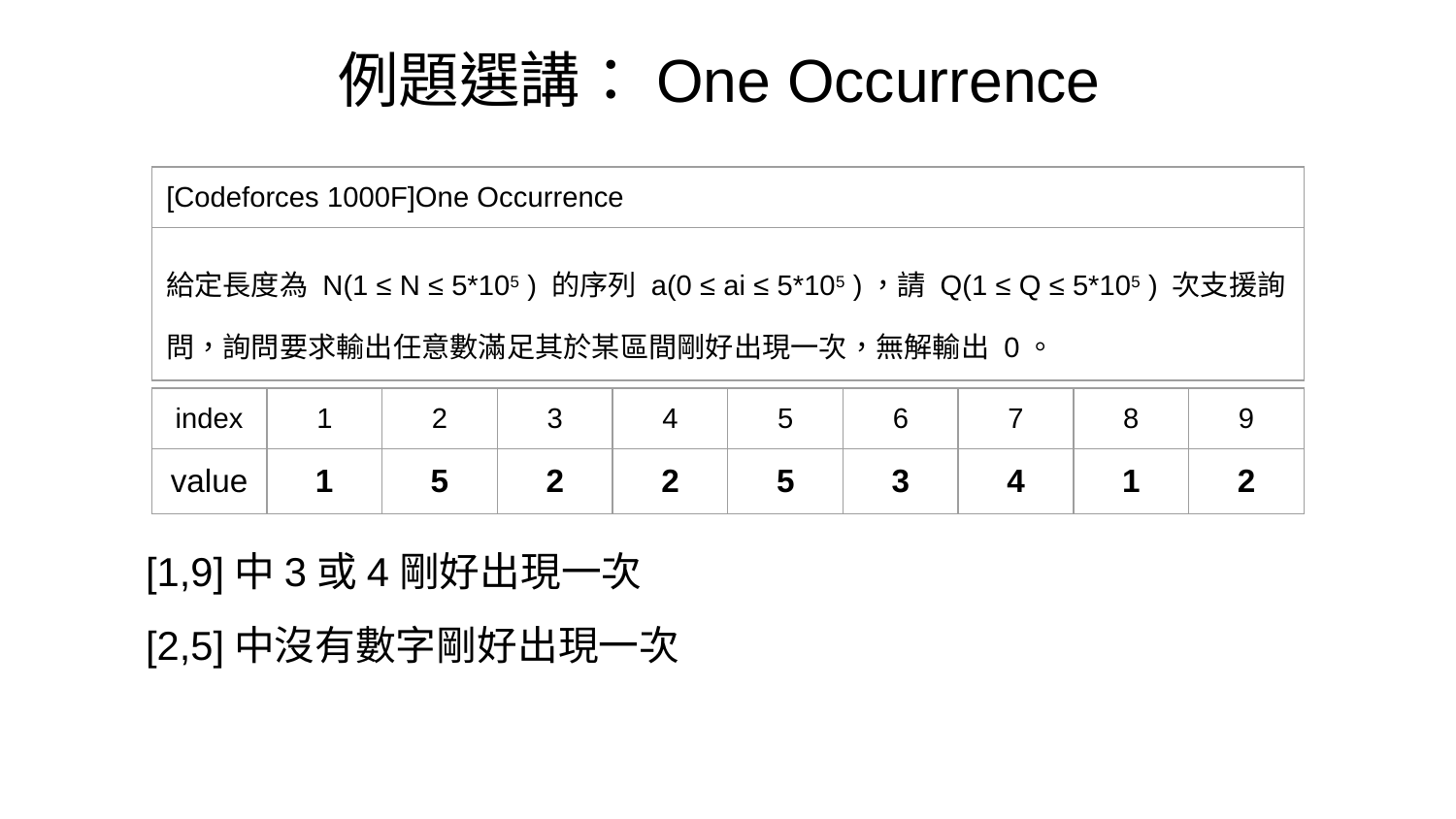

例題選講：One Occurrence
| [Codeforces 1000F]One Occurrence |
| --- |
| 給定⻑度為 N(1 ≤ N ≤ 5\*105 ) 的序列 a(0 ≤ ai ≤ 5\*105 )，請 Q(1 ≤ Q ≤ 5\*105 ) 次⽀援詢問，詢問要求輸出任意數滿⾜其於某區間剛好出現⼀次，無解輸出 0。 |
| index | 1 | 2 | 3 | 4 | 5 | 6 | 7 | 8 | 9 |
| --- | --- | --- | --- | --- | --- | --- | --- | --- | --- |
| value | 1 | 5 | 2 | 2 | 5 | 3 | 4 | 1 | 2 |
[1,9]中3或4剛好出現一次
[2,5]中沒有數字剛好出現一次